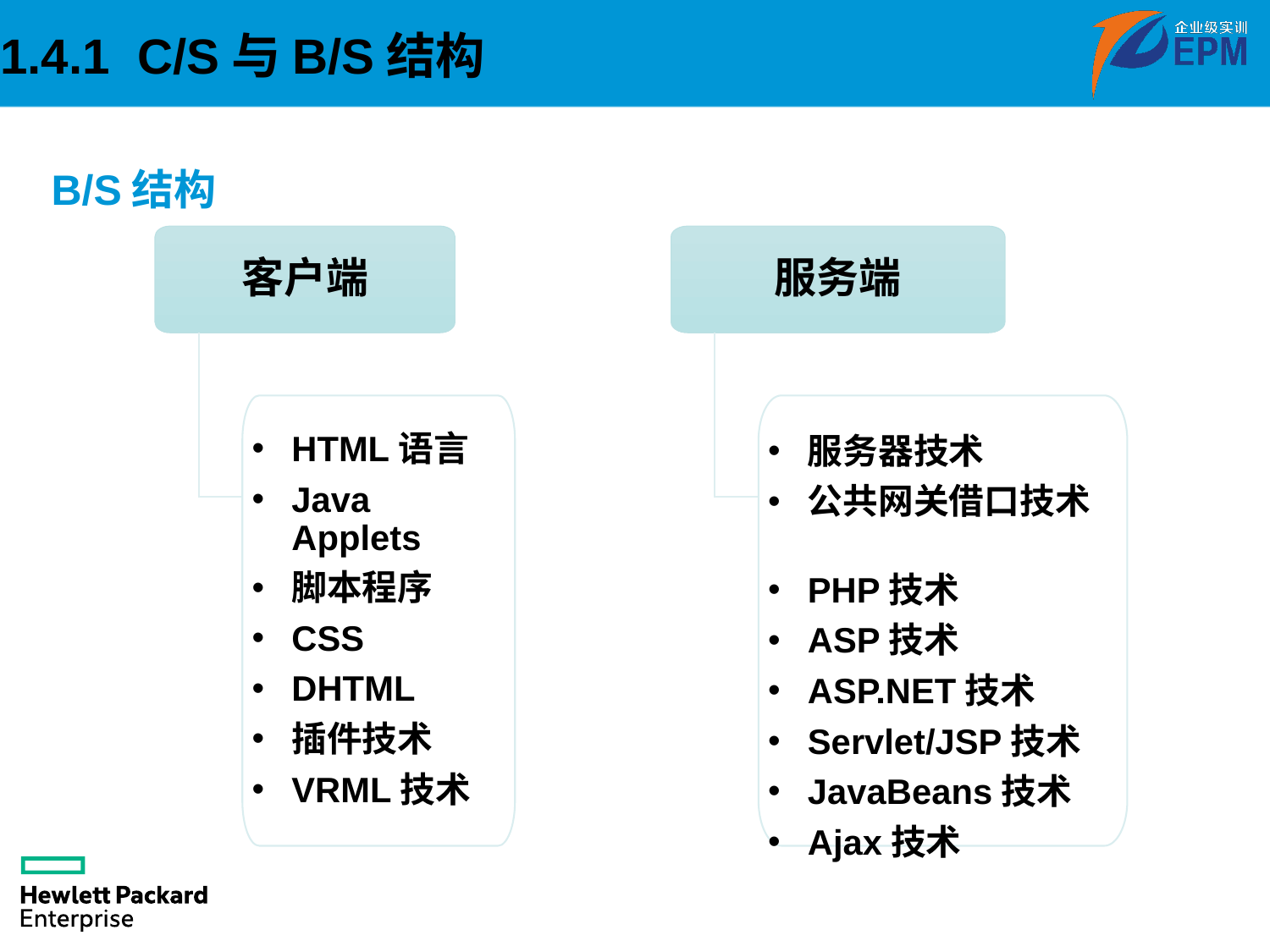

1.4.1  C/S与B/S结构
B/S结构
客户端
服务端

HTML语言
Java Applets
脚本程序
CSS
DHTML
插件技术
VRML技术

服务器技术
公共网关借口技术
PHP技术
ASP技术
ASP.NET技术
Servlet/JSP技术
JavaBeans技术
Ajax技术